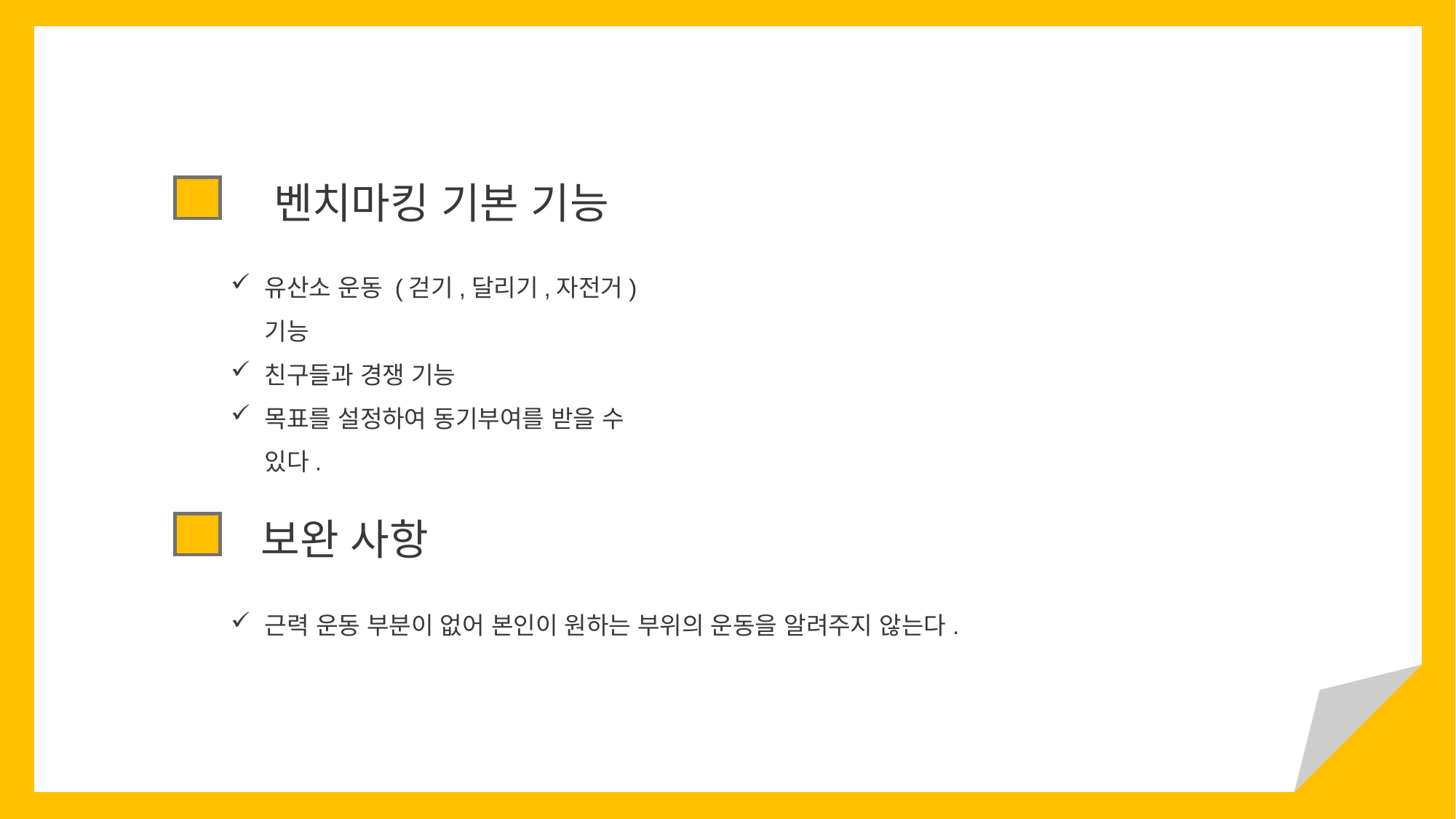

벤치마킹 기본 기능

유산소 운동 (걷기,달리기,자전거) 기능
친구들과 경쟁 기능
목표를 설정하여 동기부여를 받을 수 있다.
보완 사항

근력 운동 부분이 없어 본인이 원하는 부위의 운동을 알려주지 않는다.